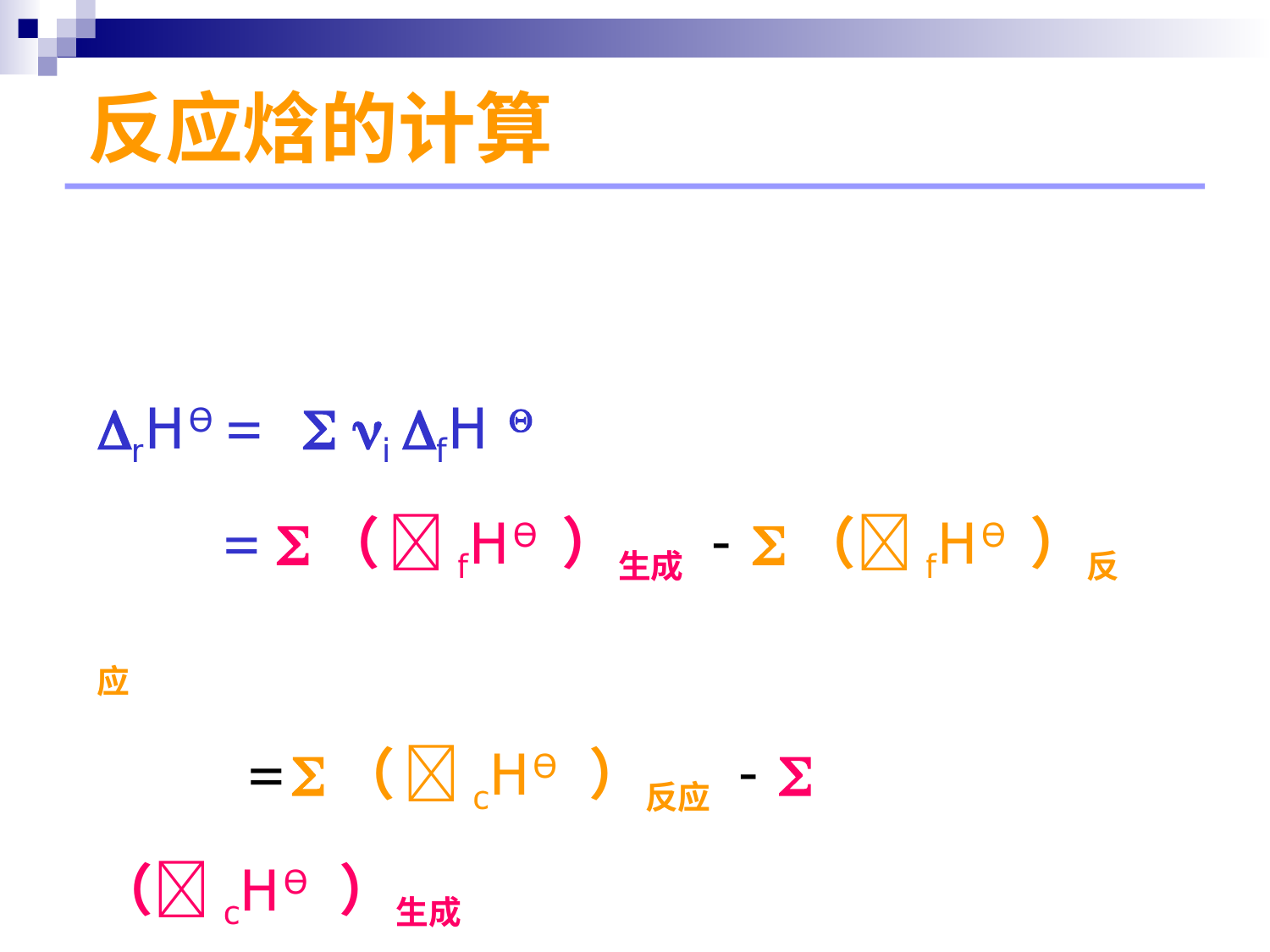

# 反应焓的计算

ΔrHӨ =  Σ νi ΔfH Θ
             = Σ（ ΔfHӨ ）生成  - Σ（ΔfHӨ ）反应
         =Σ（ ΔcHӨ ）反应  - Σ （ΔcHӨ ）生成
             = Σ(BE)反应- Σ(BE)生成